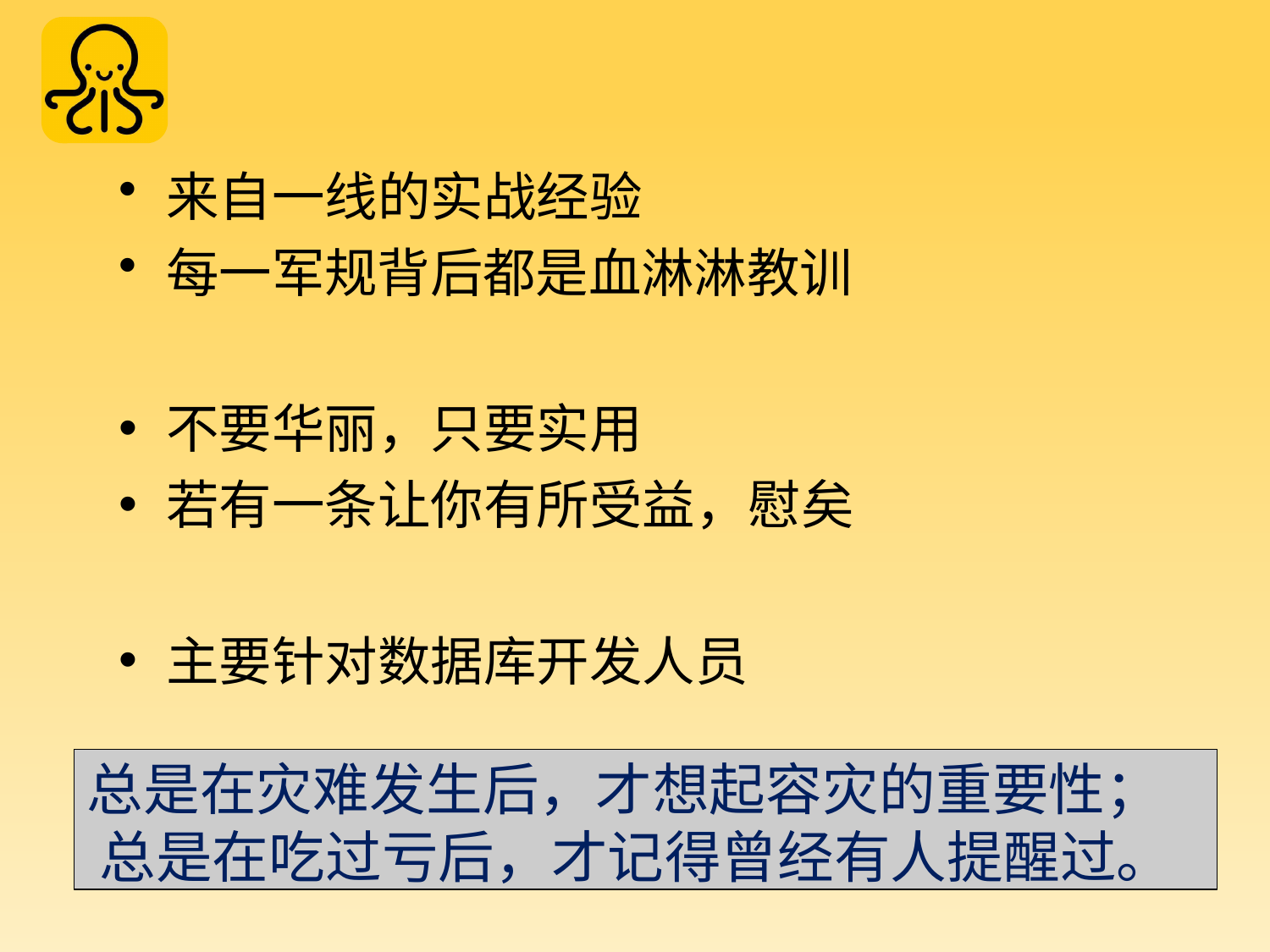

来自一线的实战经验
每一军规背后都是血淋淋教训

不要华丽，只要实用
若有一条让你有所受益，慰矣

主要针对数据库开发人员
总是在灾难发生后，才想起容灾的重要性； 总是在吃过亏后，才记得曾经有人提醒过。